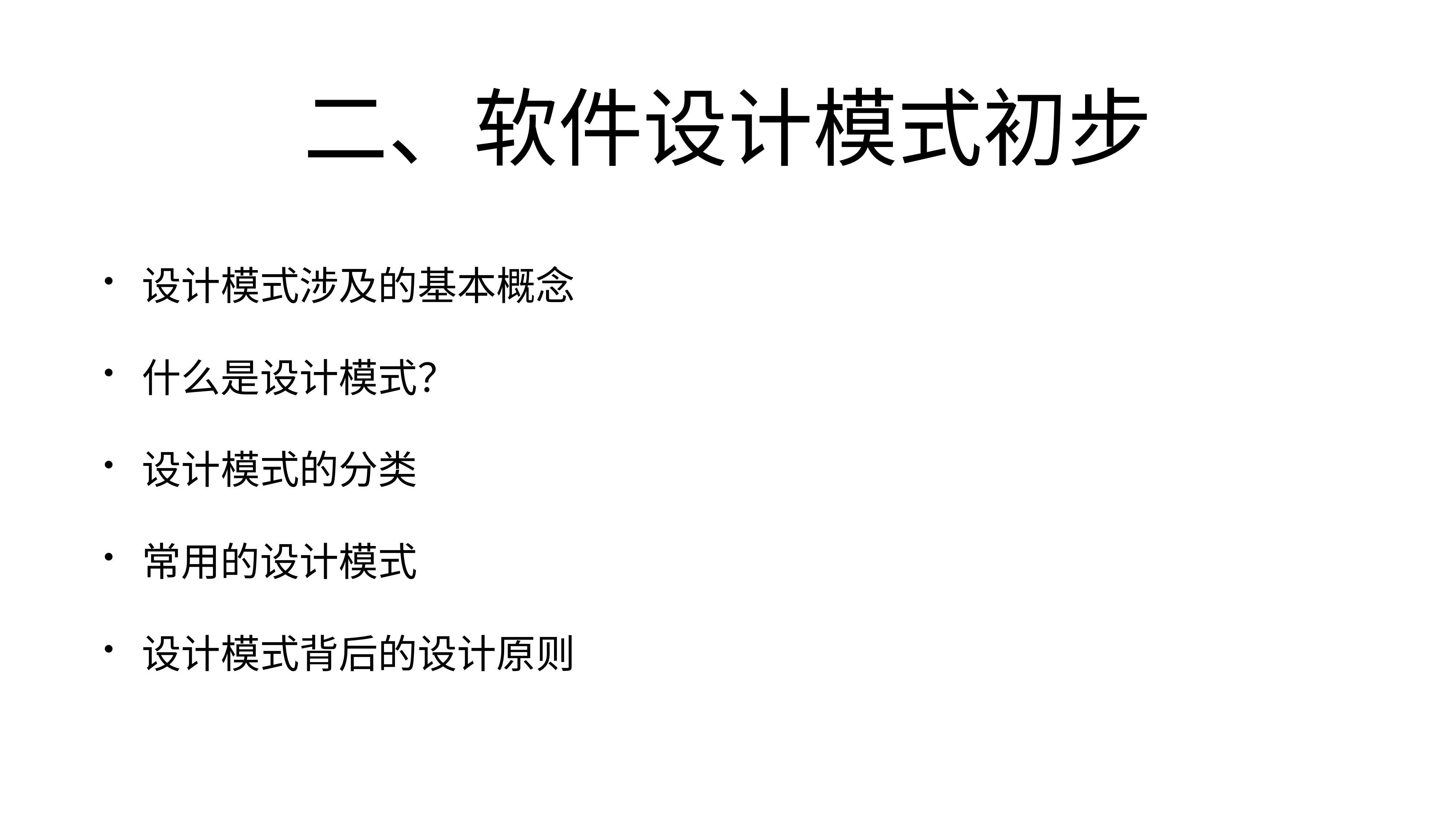

# 二、软件设计模式初步
设计模式涉及的基本概念
什么是设计模式？
设计模式的分类
常用的设计模式
设计模式背后的设计原则